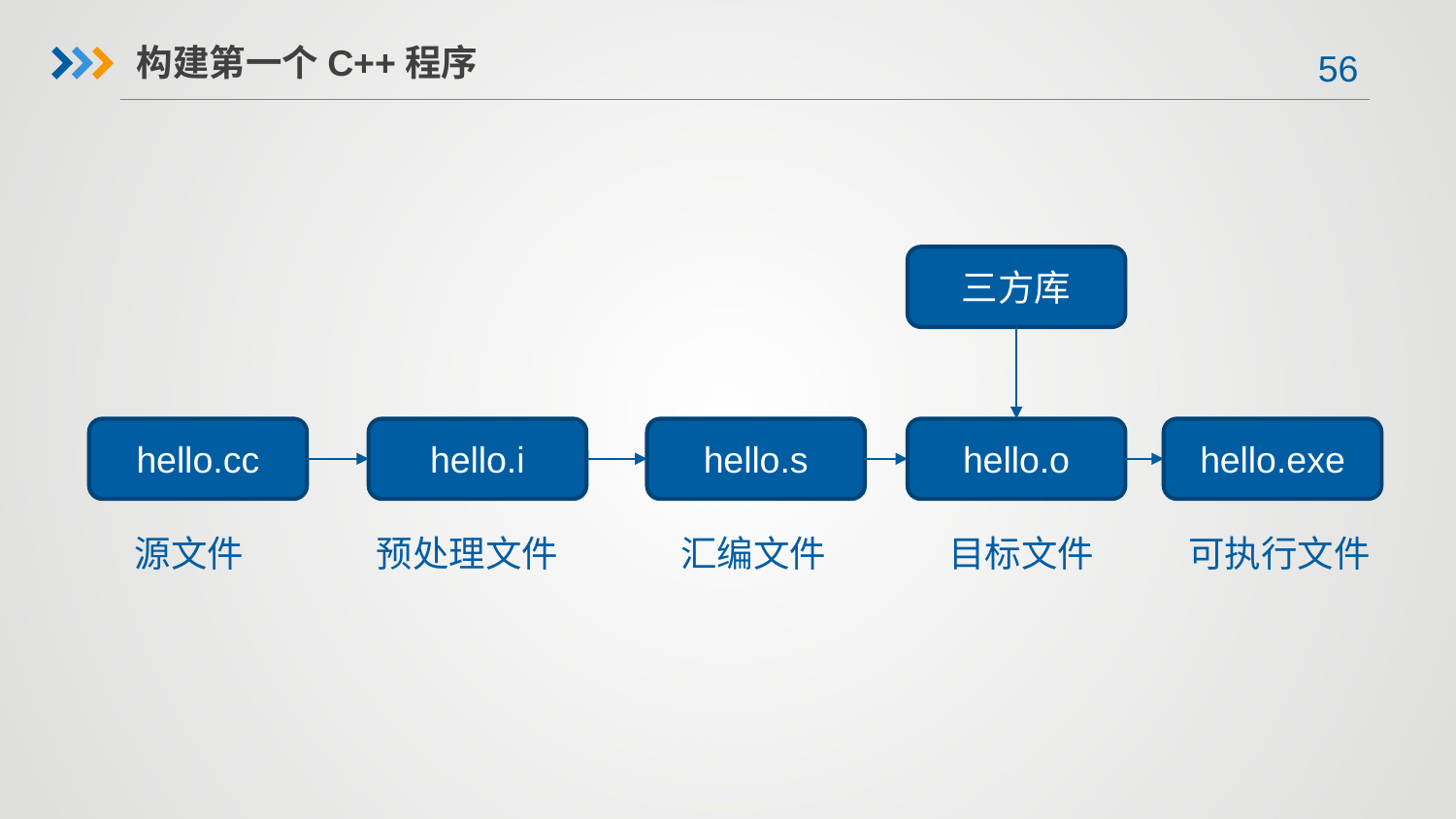

构建第一个C++程序
三方库
hello.cc
hello.i
hello.s
hello.o
hello.exe
源文件
预处理文件
汇编文件
目标文件
可执行文件